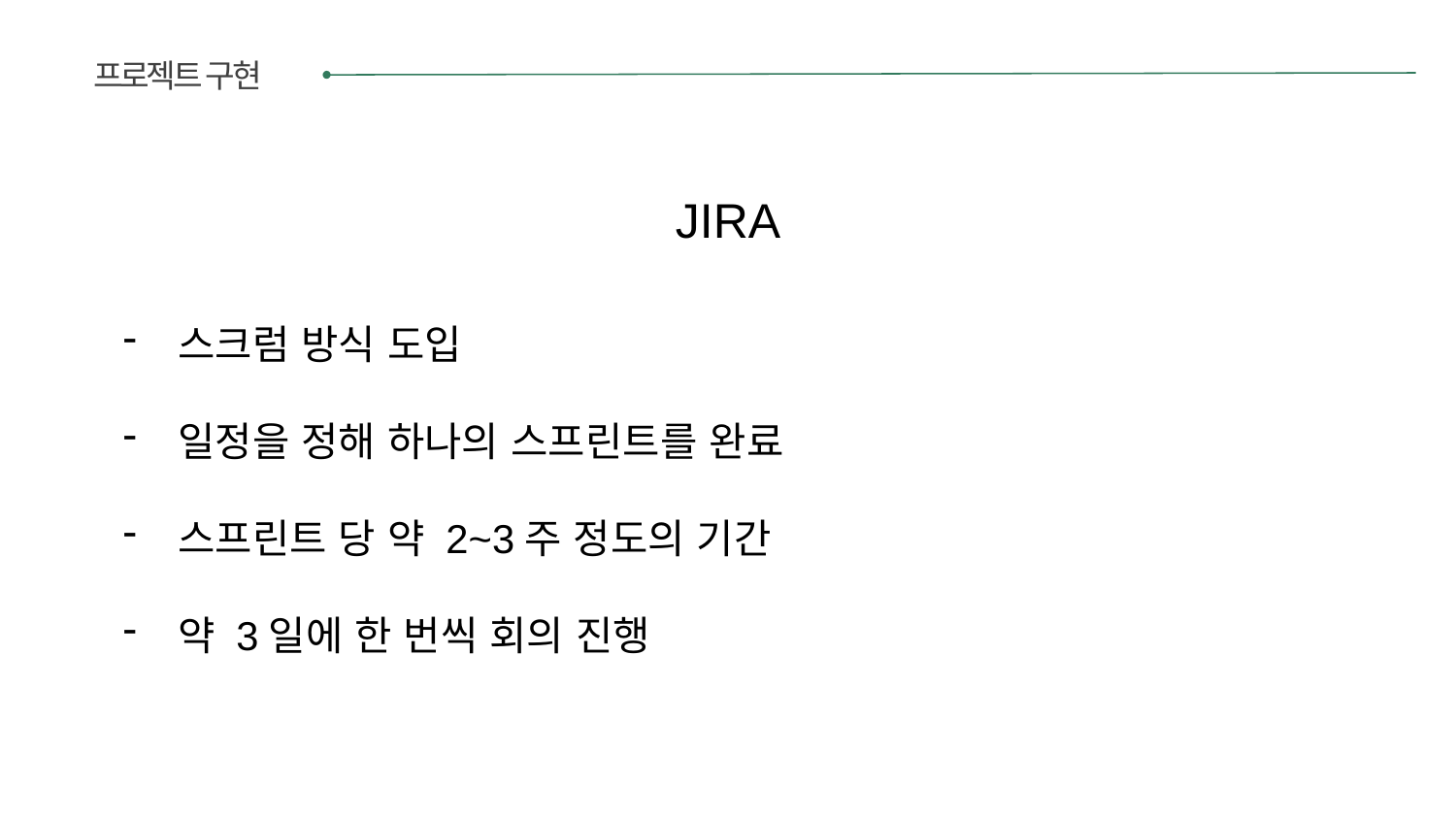

프로젝트 구현
JIRA
스크럼 방식 도입
일정을 정해 하나의 스프린트를 완료
스프린트 당 약 2~3주 정도의 기간
약 3일에 한 번씩 회의 진행